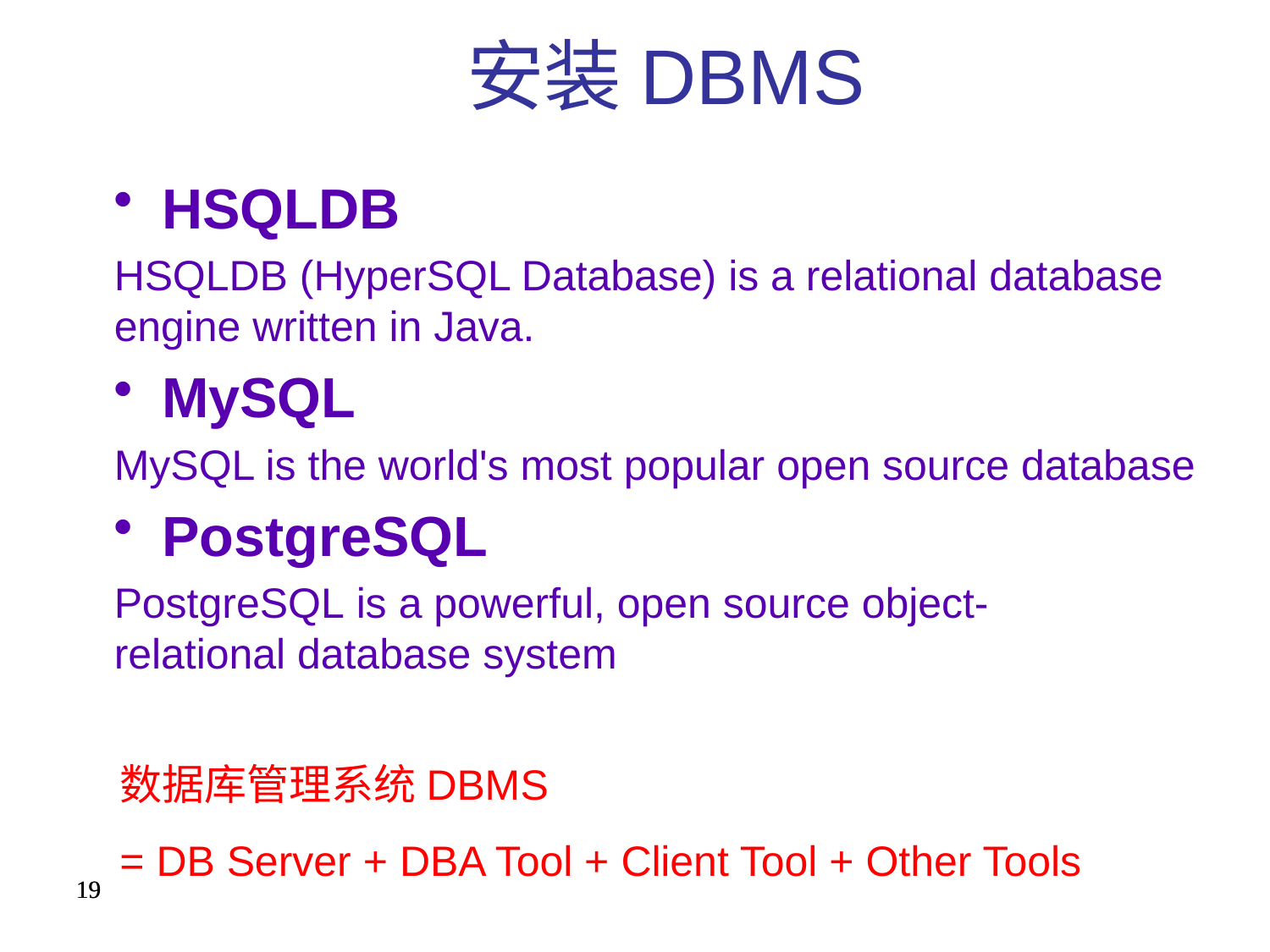

# 安装DBMS
HSQLDB
HSQLDB (HyperSQL Database) is a relational database engine written in Java.
MySQL
MySQL is the world's most popular open source database
PostgreSQL
PostgreSQL is a powerful, open source object-relational database system
数据库管理系统DBMS
= DB Server + DBA Tool + Client Tool + Other Tools
19
19